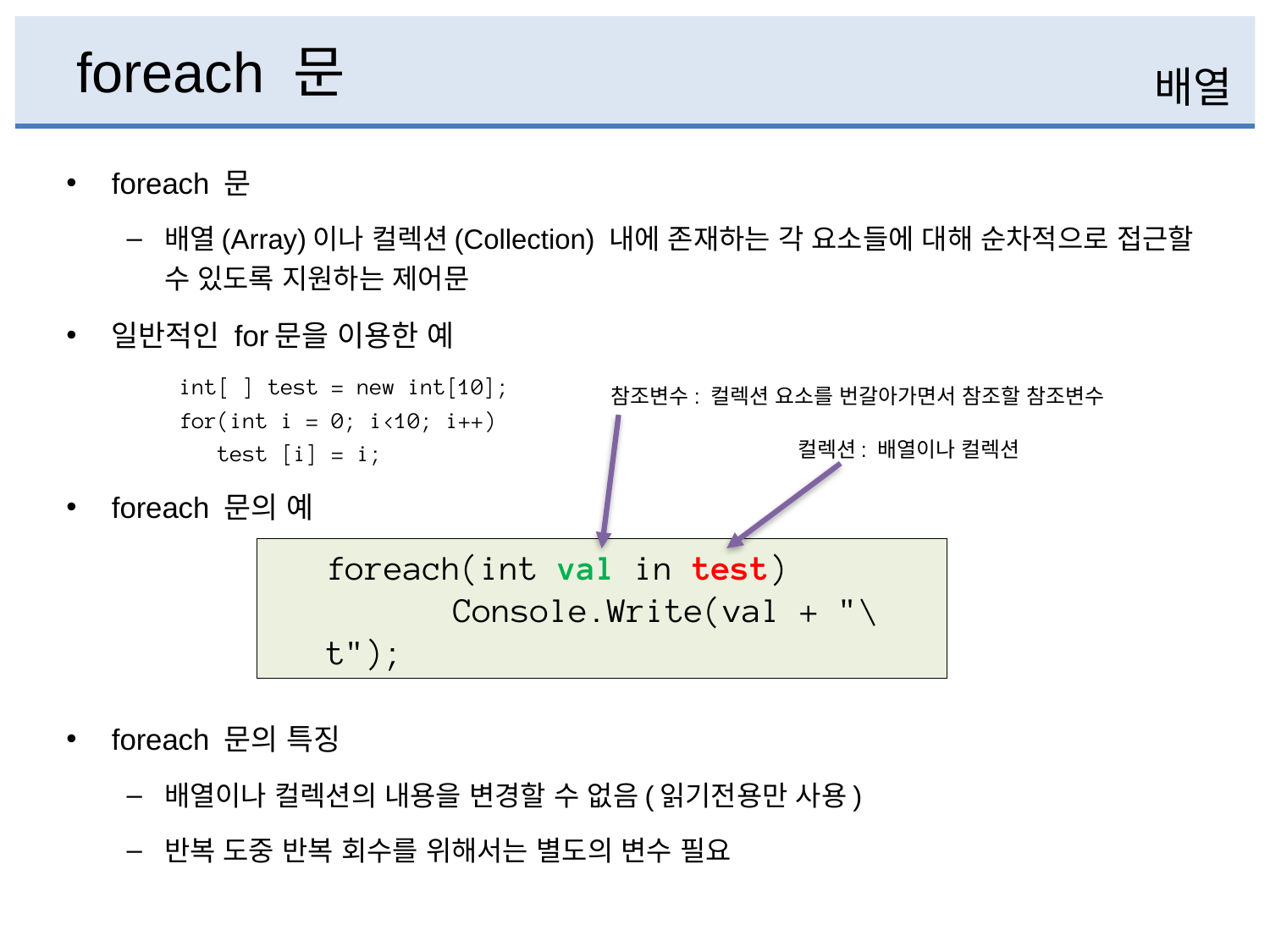

# foreach 문
배열
foreach 문
배열(Array)이나 컬렉션(Collection) 내에 존재하는 각 요소들에 대해 순차적으로 접근할 수 있도록 지원하는 제어문
일반적인 for문을 이용한 예
int[ ] test = new int[10];
for(int i = 0; i<10; i++)
   test [i] = i;
foreach 문의 예

foreach 문의 특징
배열이나 컬렉션의 내용을 변경할 수 없음(읽기전용만 사용)
반복 도중 반복 회수를 위해서는 별도의 변수 필요
참조변수: 컬렉션 요소를 번갈아가면서 참조할 참조변수

컬렉션: 배열이나 컬렉션

foreach(int val in test)
	Console.Write(val + "\t");